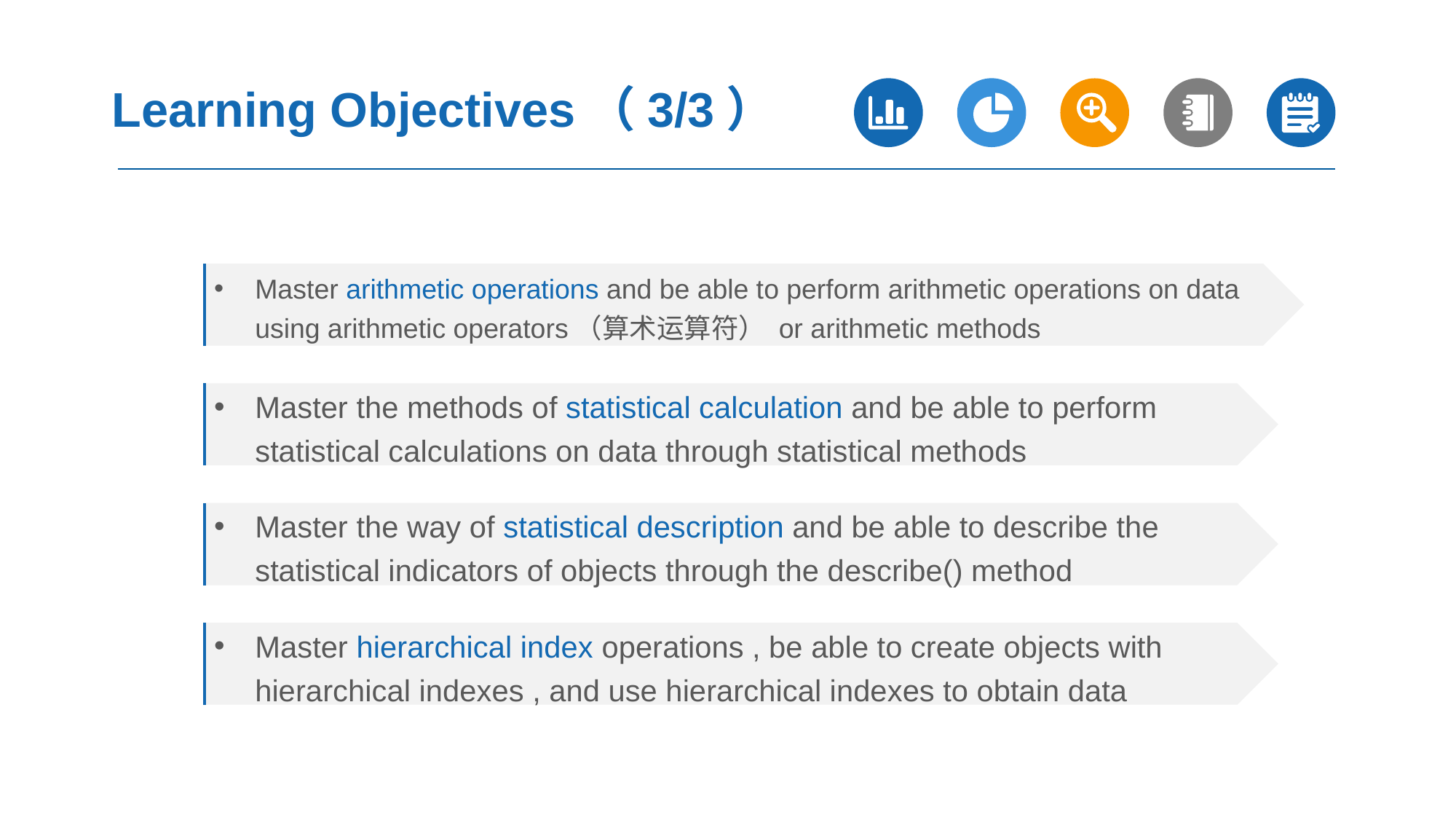

Learning Objectives（3/3）​
Master arithmetic operations and be able to perform arithmetic operations on data using arithmetic operators（算术运算符） or arithmetic methods

Master the methods of statistical calculation and be able to perform statistical calculations on data through statistical methods

Master the way of statistical description and be able to describe the statistical indicators of objects through the describe() method

Master hierarchical index operations , be able to create objects with hierarchical indexes , and use hierarchical indexes to obtain data